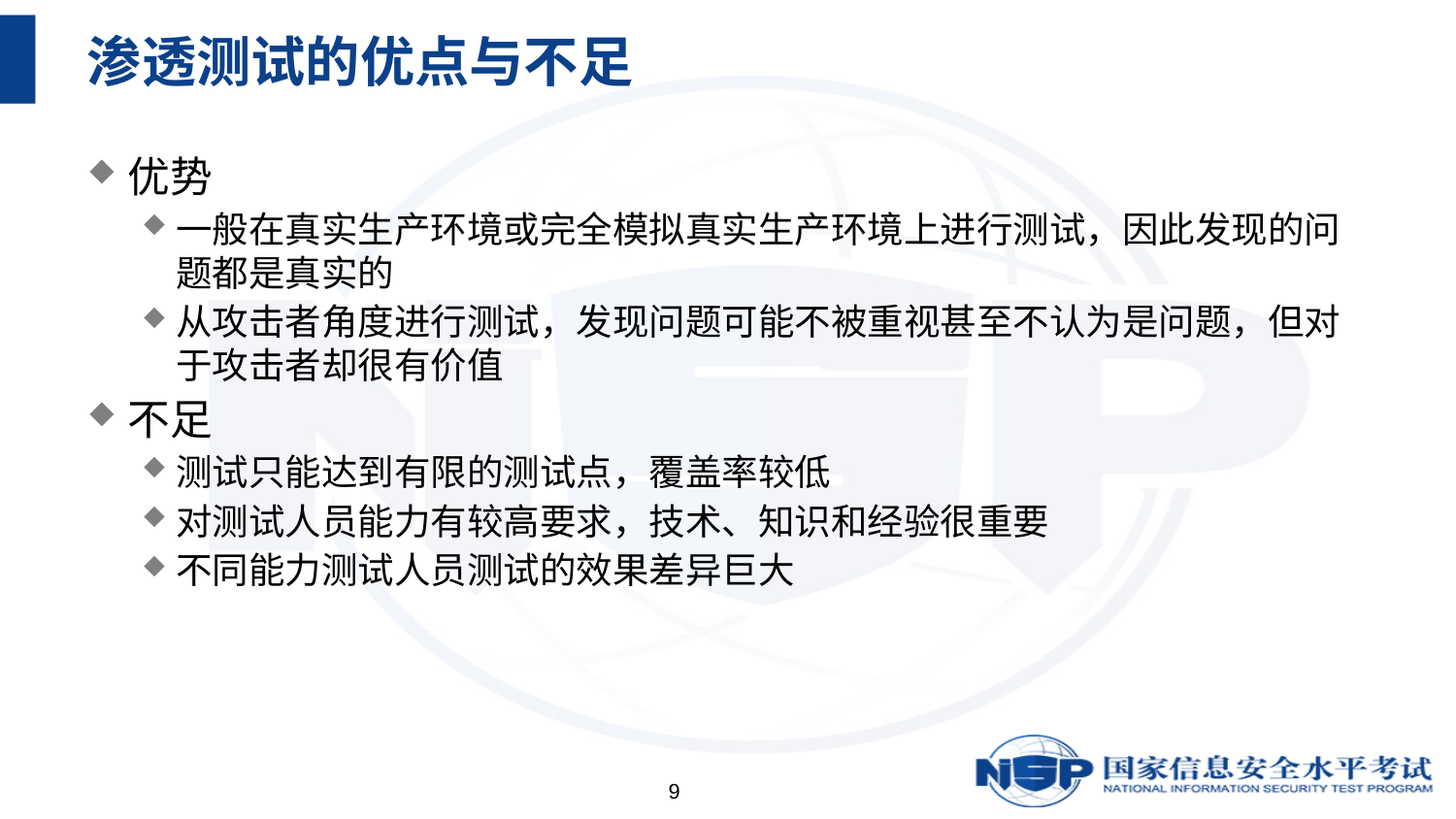

# 渗透测试的优点与不足
优势
一般在真实生产环境或完全模拟真实生产环境上进行测试，因此发现的问题都是真实的
从攻击者角度进行测试，发现问题可能不被重视甚至不认为是问题，但对于攻击者却很有价值
不足
测试只能达到有限的测试点，覆盖率较低
对测试人员能力有较高要求，技术、知识和经验很重要
不同能力测试人员测试的效果差异巨大